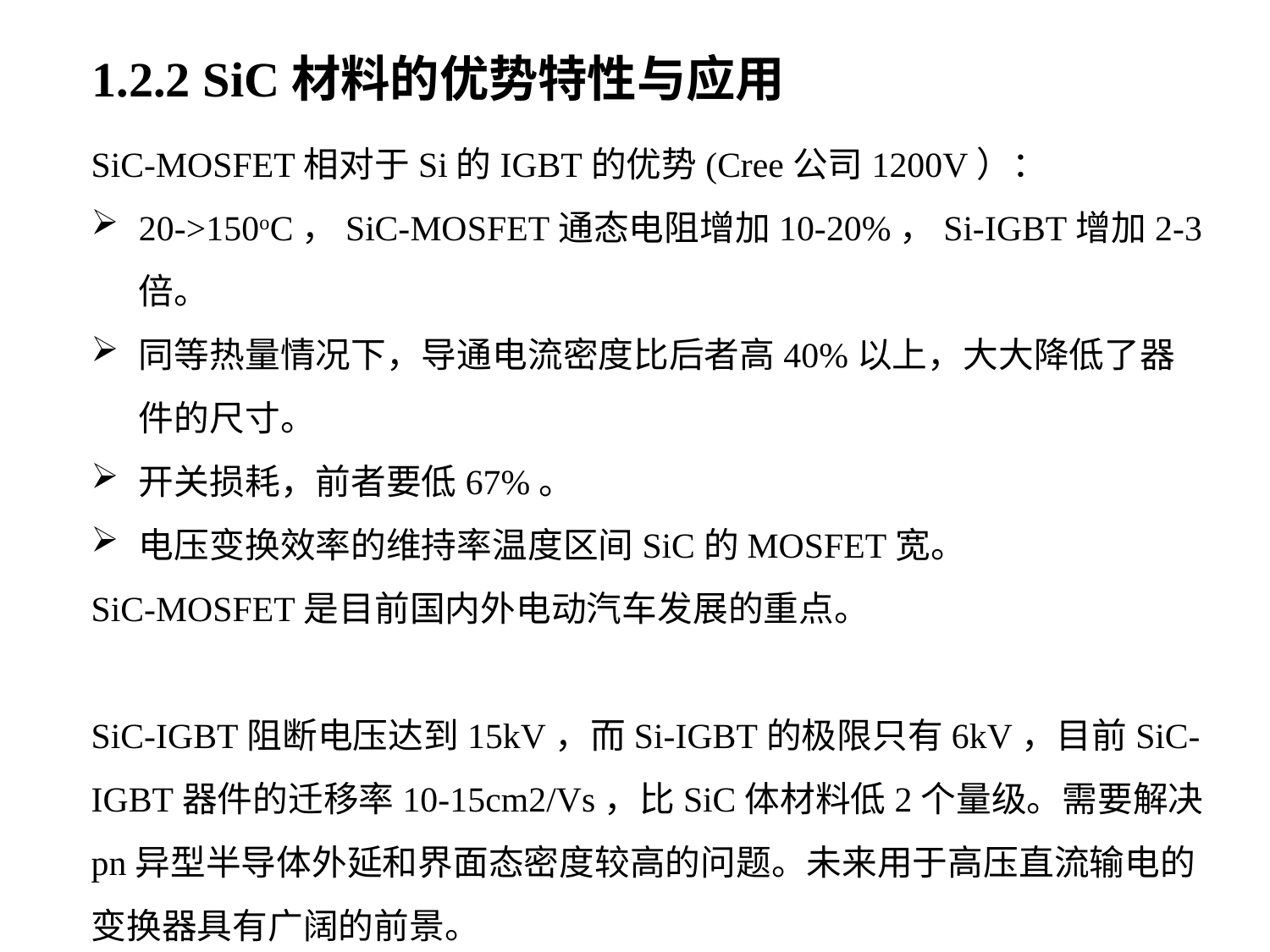

1.2.2 SiC材料的优势特性与应用
SiC-MOSFET相对于Si的IGBT的优势(Cree公司1200V）：
20->150oC，SiC-MOSFET通态电阻增加10-20%，Si-IGBT增加2-3倍。
同等热量情况下，导通电流密度比后者高40%以上，大大降低了器件的尺寸。
开关损耗，前者要低67%。
电压变换效率的维持率温度区间SiC的MOSFET宽。
SiC-MOSFET是目前国内外电动汽车发展的重点。

SiC-IGBT阻断电压达到15kV，而Si-IGBT的极限只有6kV，目前SiC-IGBT器件的迁移率10-15cm2/Vs，比SiC体材料低2个量级。需要解决pn异型半导体外延和界面态密度较高的问题。未来用于高压直流输电的变换器具有广阔的前景。

10